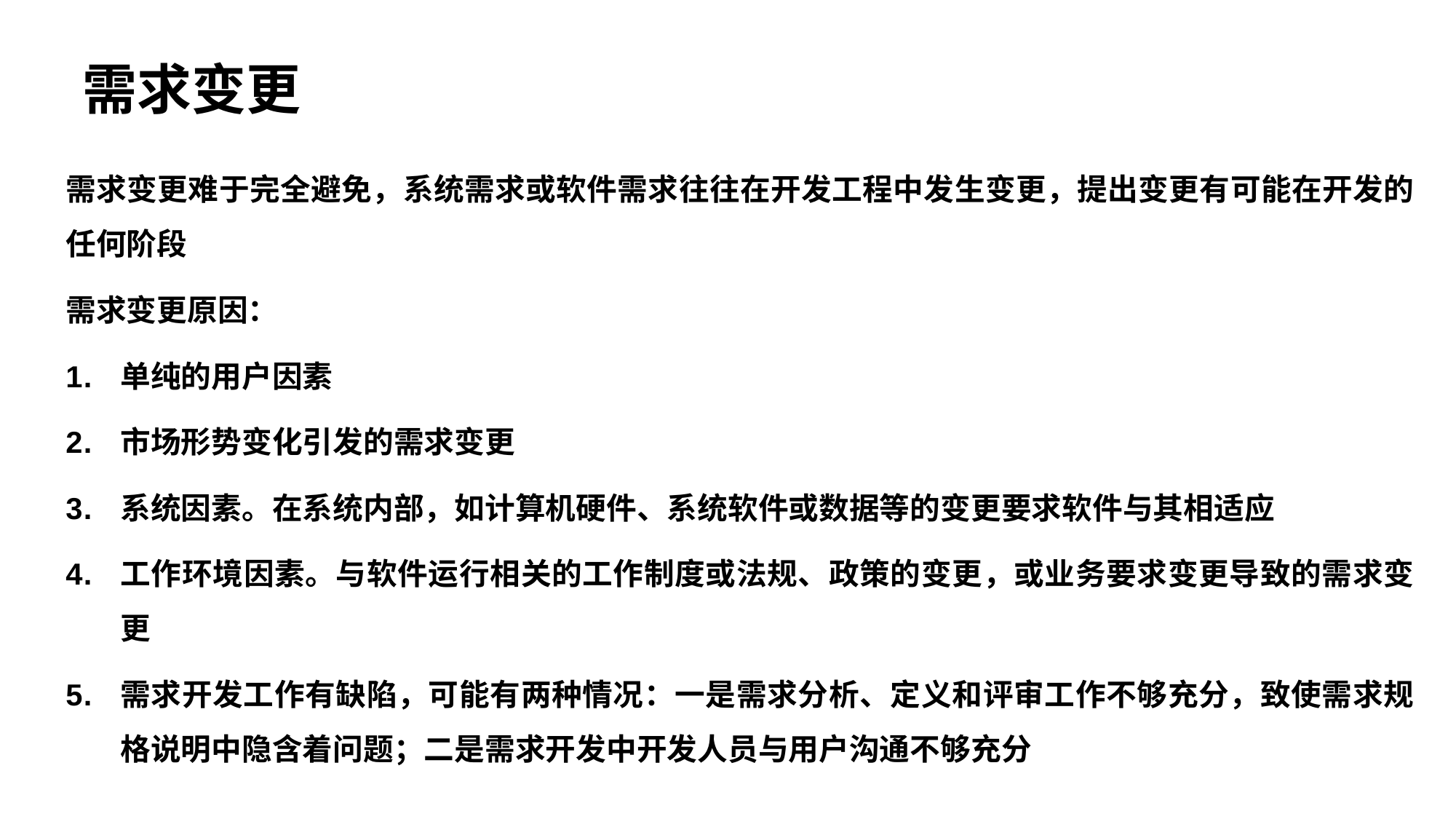

需求变更
需求变更难于完全避免，系统需求或软件需求往往在开发工程中发生变更，提出变更有可能在开发的任何阶段
需求变更原因：
单纯的用户因素
市场形势变化引发的需求变更
系统因素。在系统内部，如计算机硬件、系统软件或数据等的变更要求软件与其相适应
工作环境因素。与软件运行相关的工作制度或法规、政策的变更，或业务要求变更导致的需求变更
需求开发工作有缺陷，可能有两种情况：一是需求分析、定义和评审工作不够充分，致使需求规格说明中隐含着问题；二是需求开发中开发人员与用户沟通不够充分